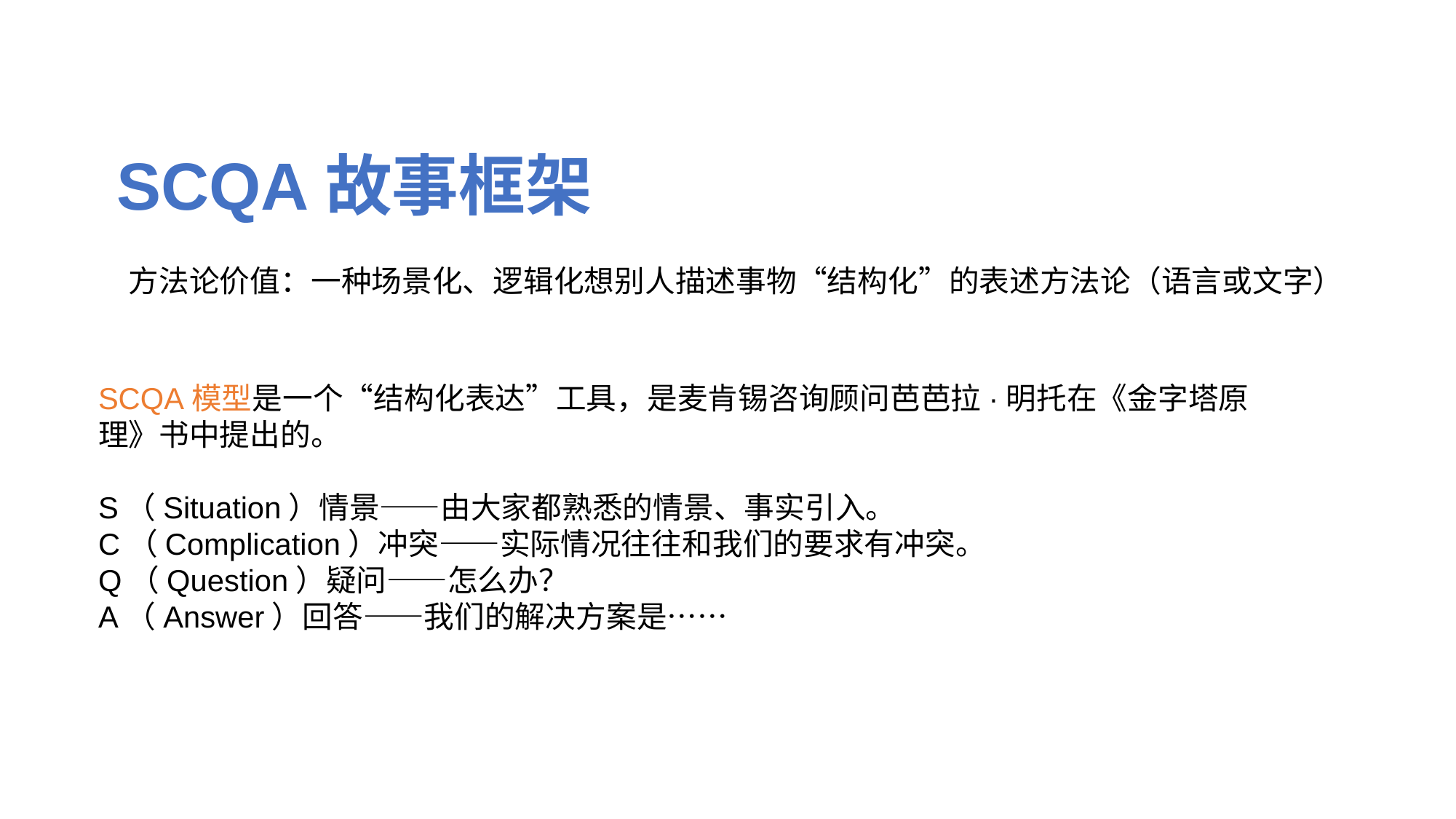

SCQA故事框架
方法论价值：一种场景化、逻辑化想别人描述事物“结构化”的表述方法论（语言或文字）
SCQA模型是一个“结构化表达”工具，是麦肯锡咨询顾问芭芭拉·明托在《金字塔原理》书中提出的。

S（Situation）情景——由大家都熟悉的情景、事实引入。
C（Complication）冲突——实际情况往往和我们的要求有冲突。
Q（Question）疑问——怎么办？
A（Answer）回答——我们的解决方案是……